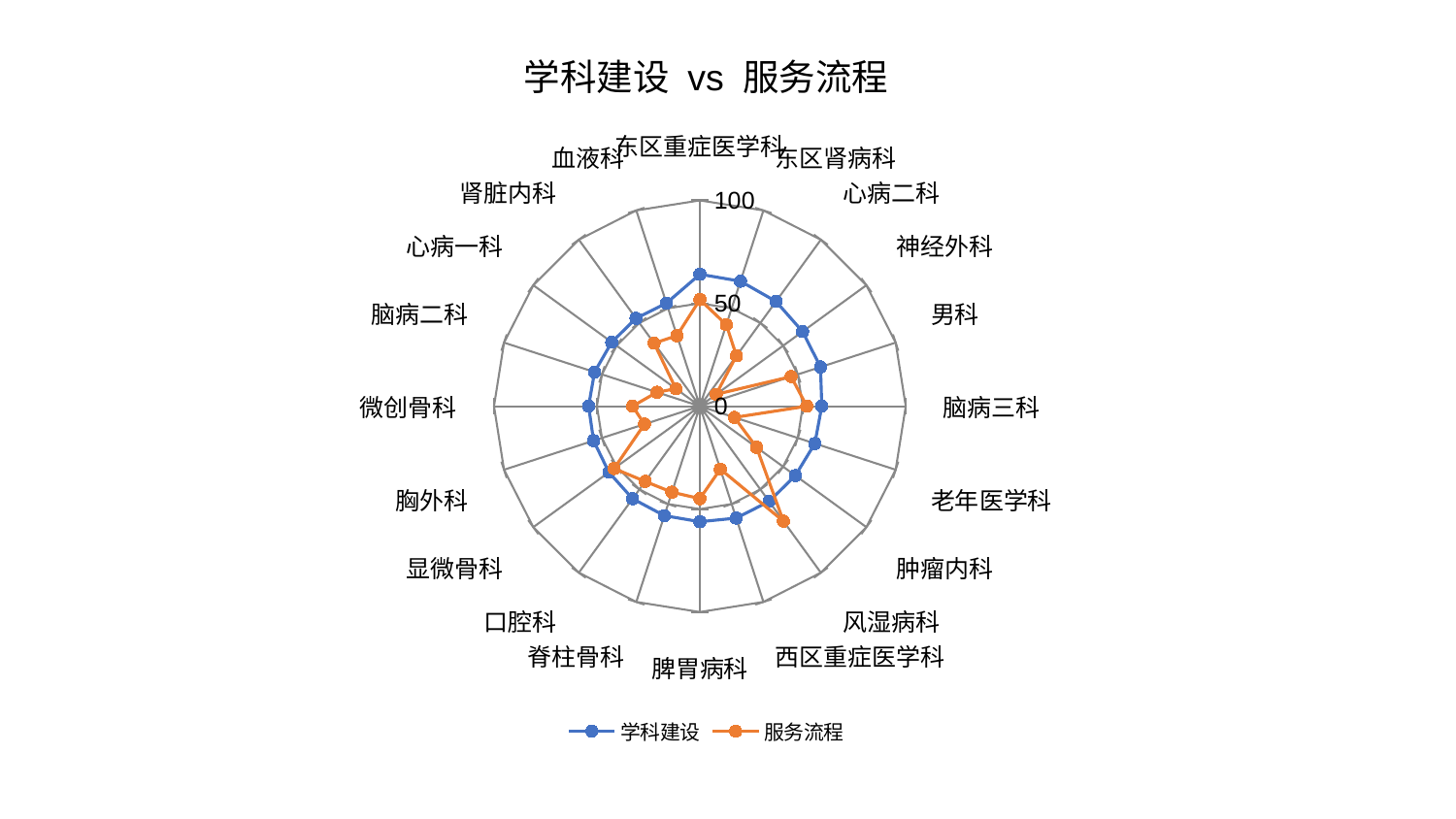

### Chart: 学科建设 vs 服务流程

| Category | 学科建设 | 服务流程 |
|---|---|---|
| 东区重症医学科 | 64.11116014657851 | 51.804698501984575 |
| 东区肾病科 | 63.85181796558634 | 41.62262899806681 |
| 心病二科 | 62.91907472472487 | 30.259197255328164 |
| 神经外科 | 61.67371029846152 | 9.802736808339237 |
| 男科 | 61.64183324763248 | 46.60703960219209 |
| 脑病三科 | 59.21799238675048 | 51.9510504681632 |
| 老年医学科 | 58.739263363488334 | 17.675045422859604 |
| 肿瘤内科 | 57.3603948144791 | 34.06859878237904 |
| 风湿病科 | 57.21972419436483 | 69.07218598462589 |
| 西区重症医学科 | 57.17841677081248 | 32.16520073777793 |
| 脾胃病科 | 56.14736231991407 | 44.92620465670724 |
| 脊柱骨科 | 55.91211953987795 | 43.95750409264634 |
| 口腔科 | 55.595716623845576 | 45.18747761430103 |
| 显微骨科 | 54.61445840428798 | 51.54071386198892 |
| 胸外科 | 54.29029482760059 | 28.298486597589417 |
| 微创骨科 | 54.060181490415545 | 32.67809078946474 |
| 脑病二科 | 53.77579113248516 | 21.91102163416083 |
| 心病一科 | 52.9087513911426 | 14.428290667861042 |
| 肾脏内科 | 52.78300530047013 | 37.83820671674299 |
| 血液科 | 52.6137138878962 | 36.0446645184997 |
18